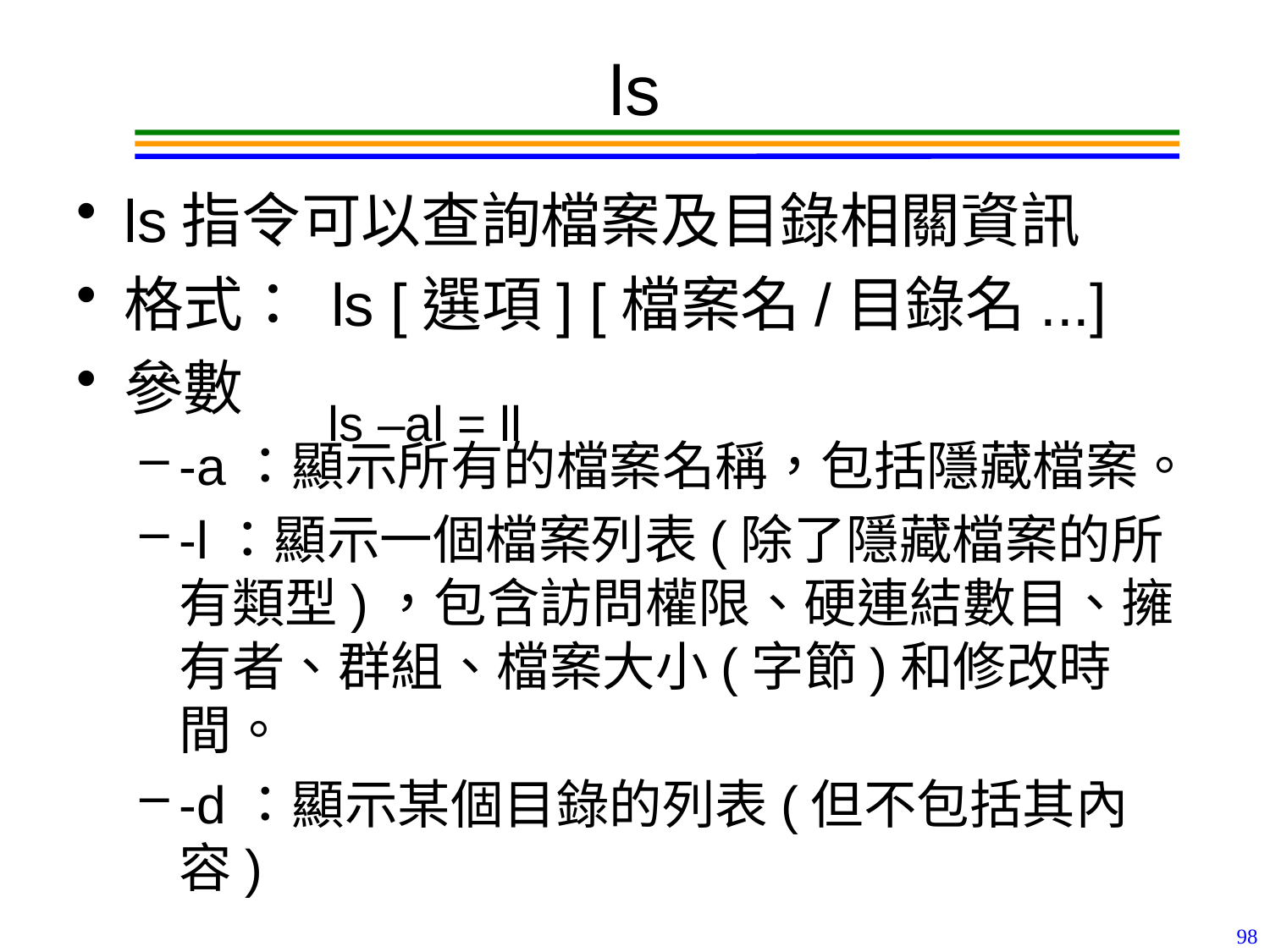

# ls
ls指令可以查詢檔案及目錄相關資訊
格式： ls [選項] [檔案名/目錄名...]
參數
-a：顯示所有的檔案名稱，包括隱藏檔案。
-l：顯示一個檔案列表(除了隱藏檔案的所有類型)，包含訪問權限、硬連結數目、擁有者、群組、檔案大小(字節)和修改時間。
-d：顯示某個目錄的列表(但不包括其內容)
ls –al = ll
98